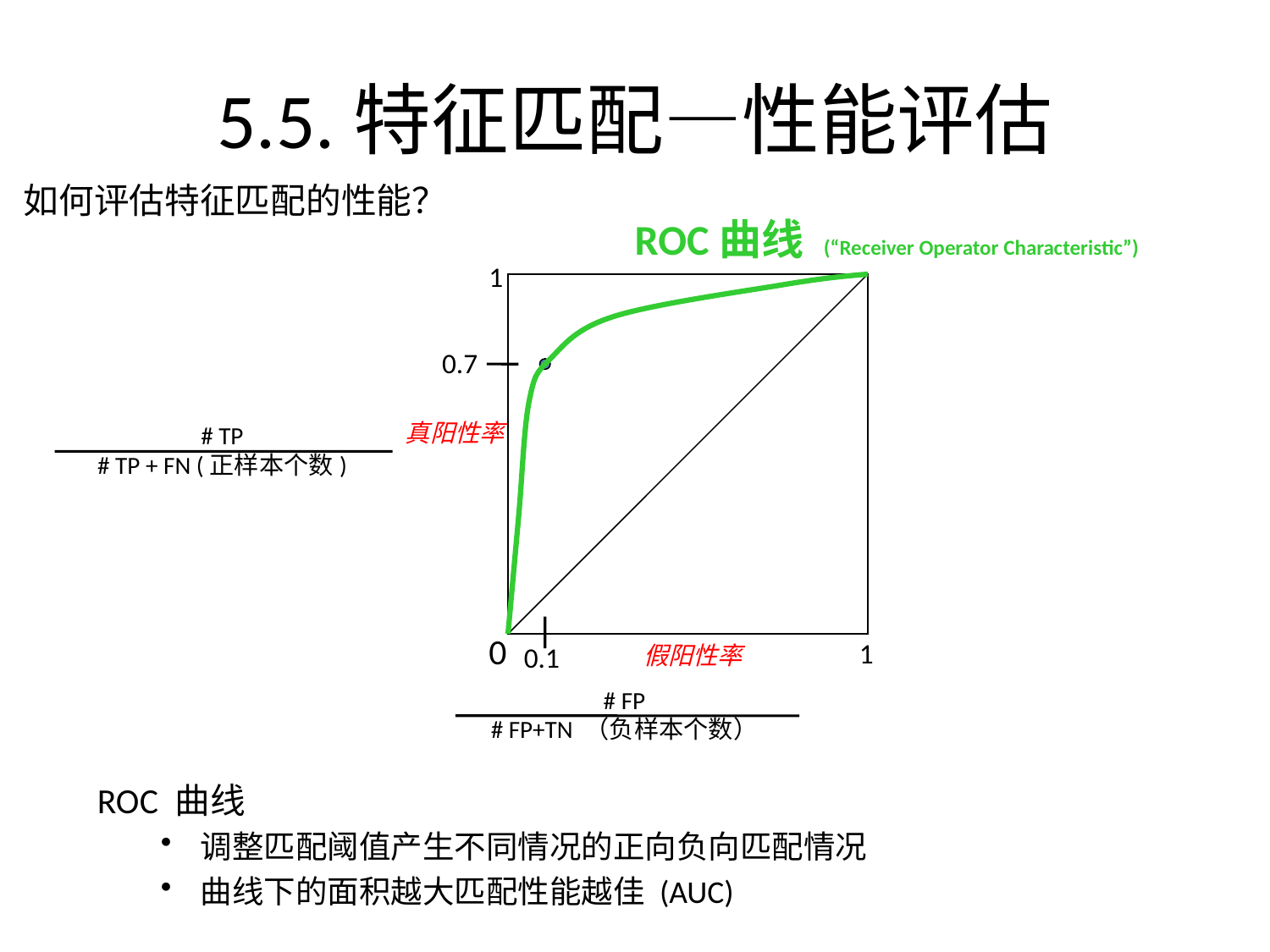

5.5.特征匹配—性能评估
如何评估特征匹配的性能？
ROC曲线 (“Receiver Operator Characteristic”)
1

0.7

真阳性率
# TP
# TP + FN (正样本个数)

0
1
假阳性率
0.1
# FP
# FP+TN （负样本个数）

ROC 曲线
调整匹配阈值产生不同情况的正向负向匹配情况
曲线下的面积越大匹配性能越佳 (AUC)